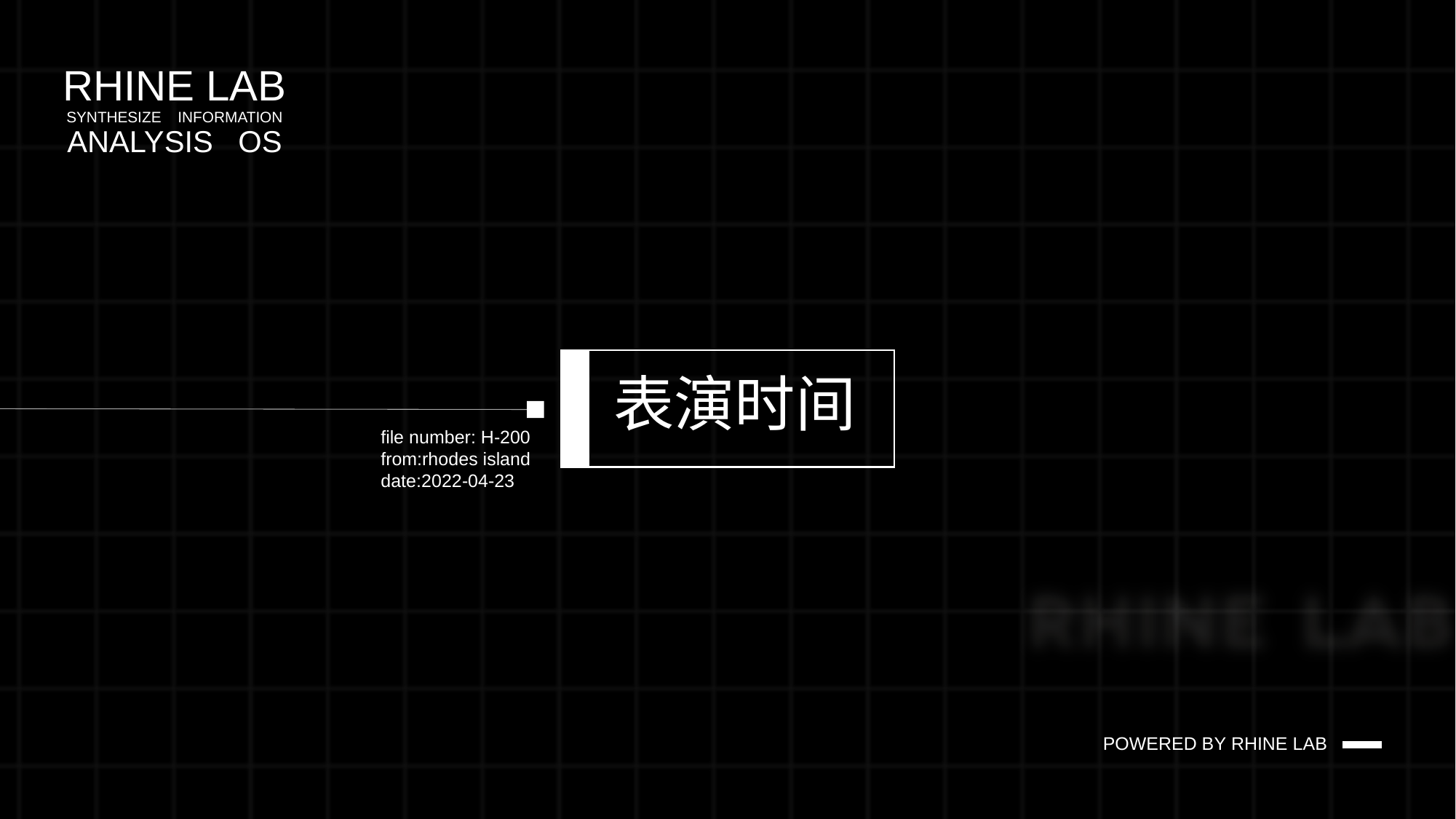

# RHINE LAB SYNTHESIZE    INFORMATION ANALYSIS   OS
rhodeskesi

表演时间
可自行拓展方框数量，方向，内容等

file number: H-200
from:rhodes island
date:2022-04-23
POWERED BY RHINE LAB